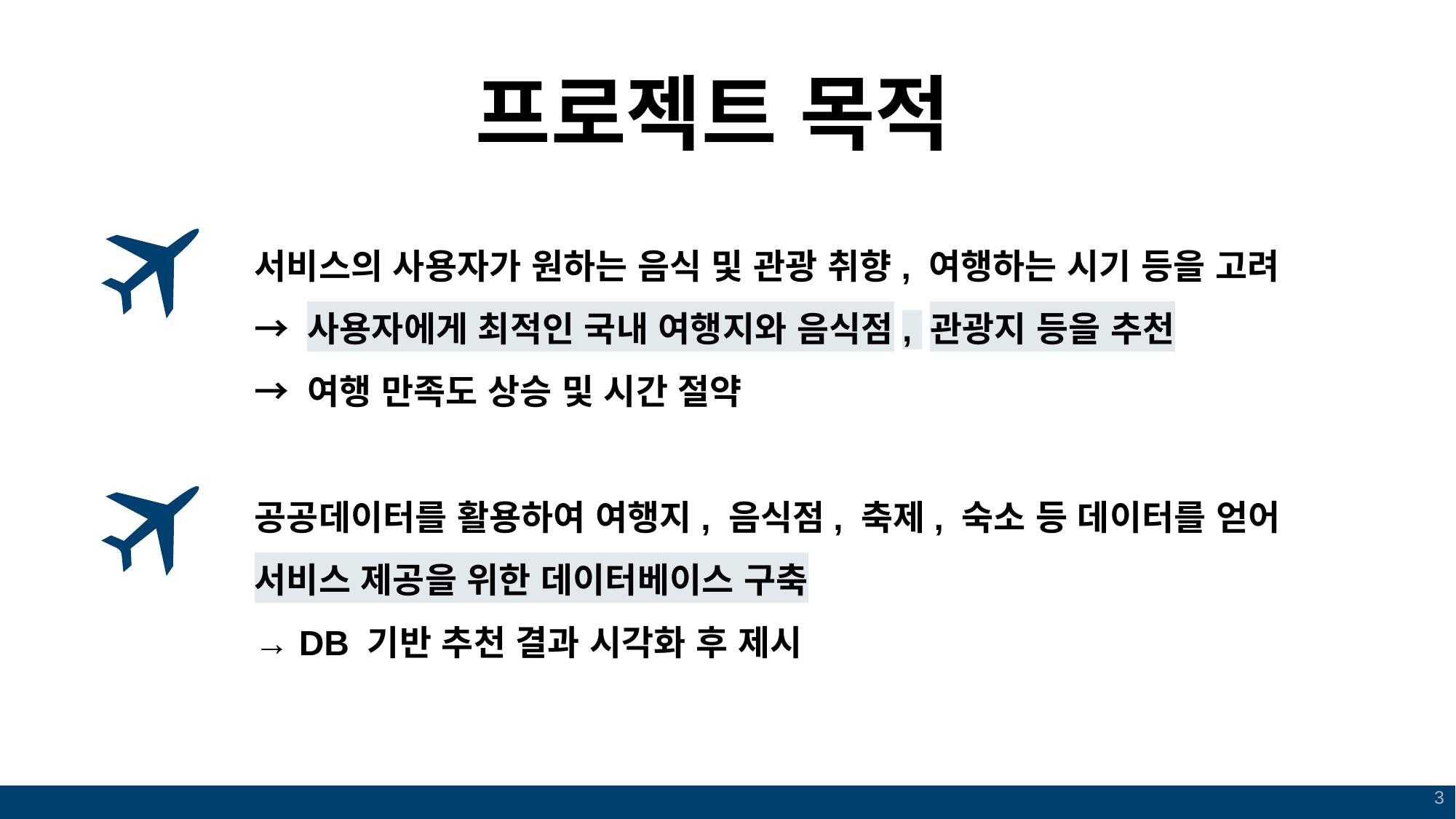

프로젝트 목적
서비스의 사용자가 원하는 음식 및 관광 취향, 여행하는 시기 등을 고려
→ 사용자에게 최적인 국내 여행지와 음식점, 관광지 등을 추천
→ 여행 만족도 상승 및 시간 절약

공공데이터를 활용하여 여행지, 음식점, 축제, 숙소 등 데이터를 얻어
서비스 제공을 위한 데이터베이스 구축
→ DB 기반 추천 결과 시각화 후 제시

3